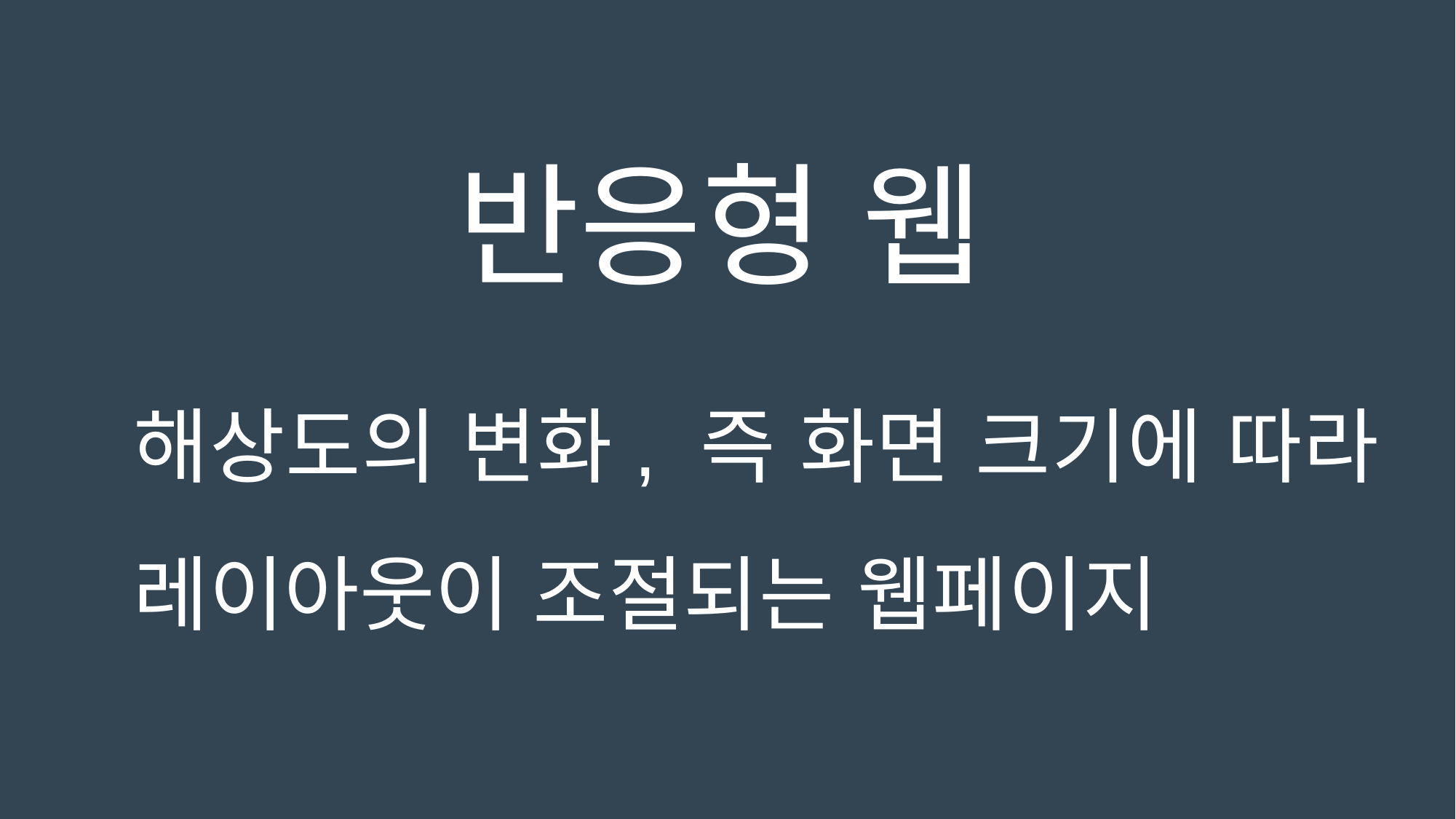

반응형 웹
해상도의 변화, 즉 화면 크기에 따라 레이아웃이 조절되는 웹페이지